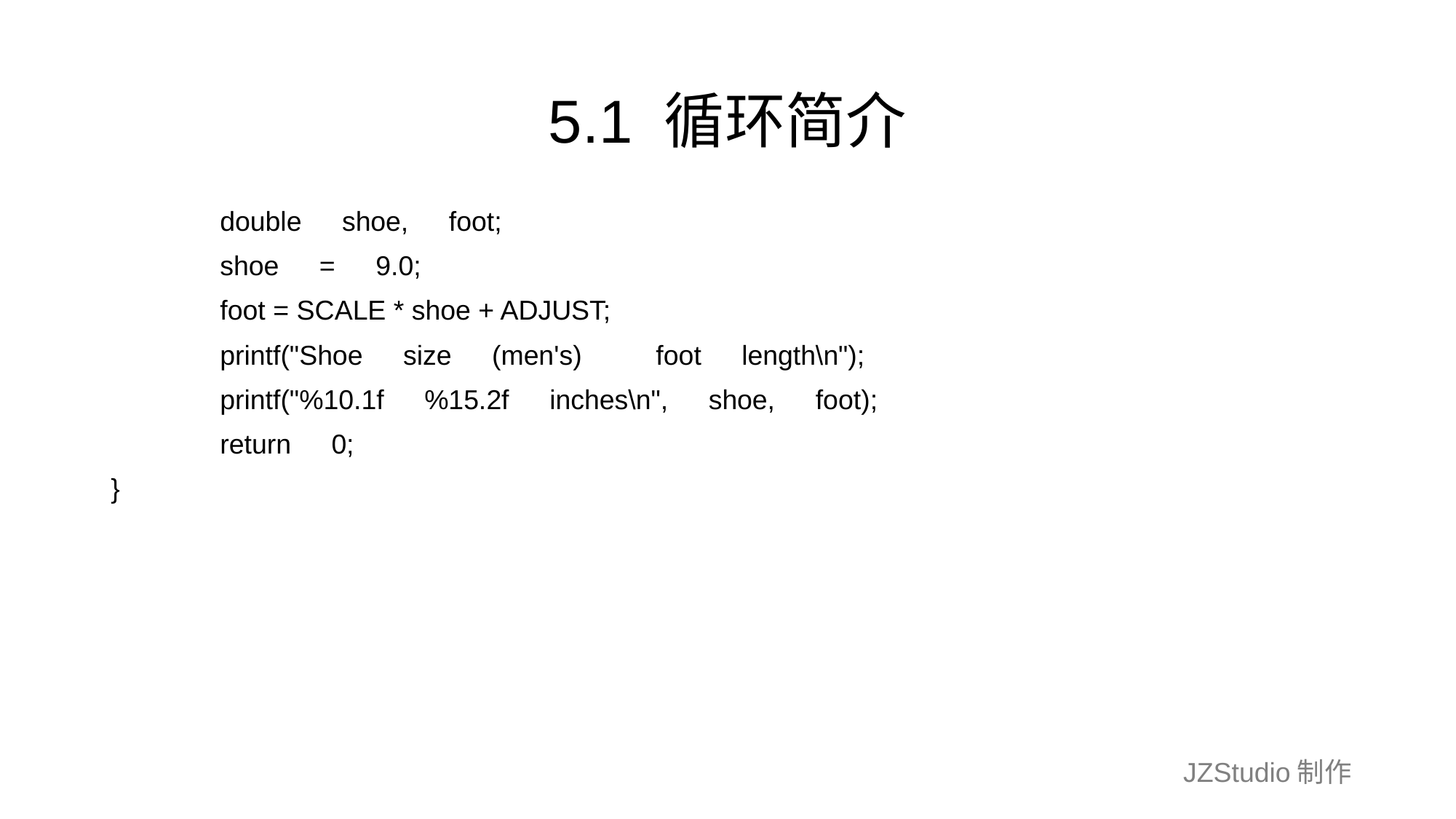

# 5.1 循环简介
	double　shoe,　foot;
	shoe　=　9.0;
	foot = SCALE * shoe + ADJUST;
	printf("Shoe　size　(men's)　　 foot　length\n");
	printf("%10.1f　%15.2f　inches\n",　shoe,　foot);
	return　0;
}